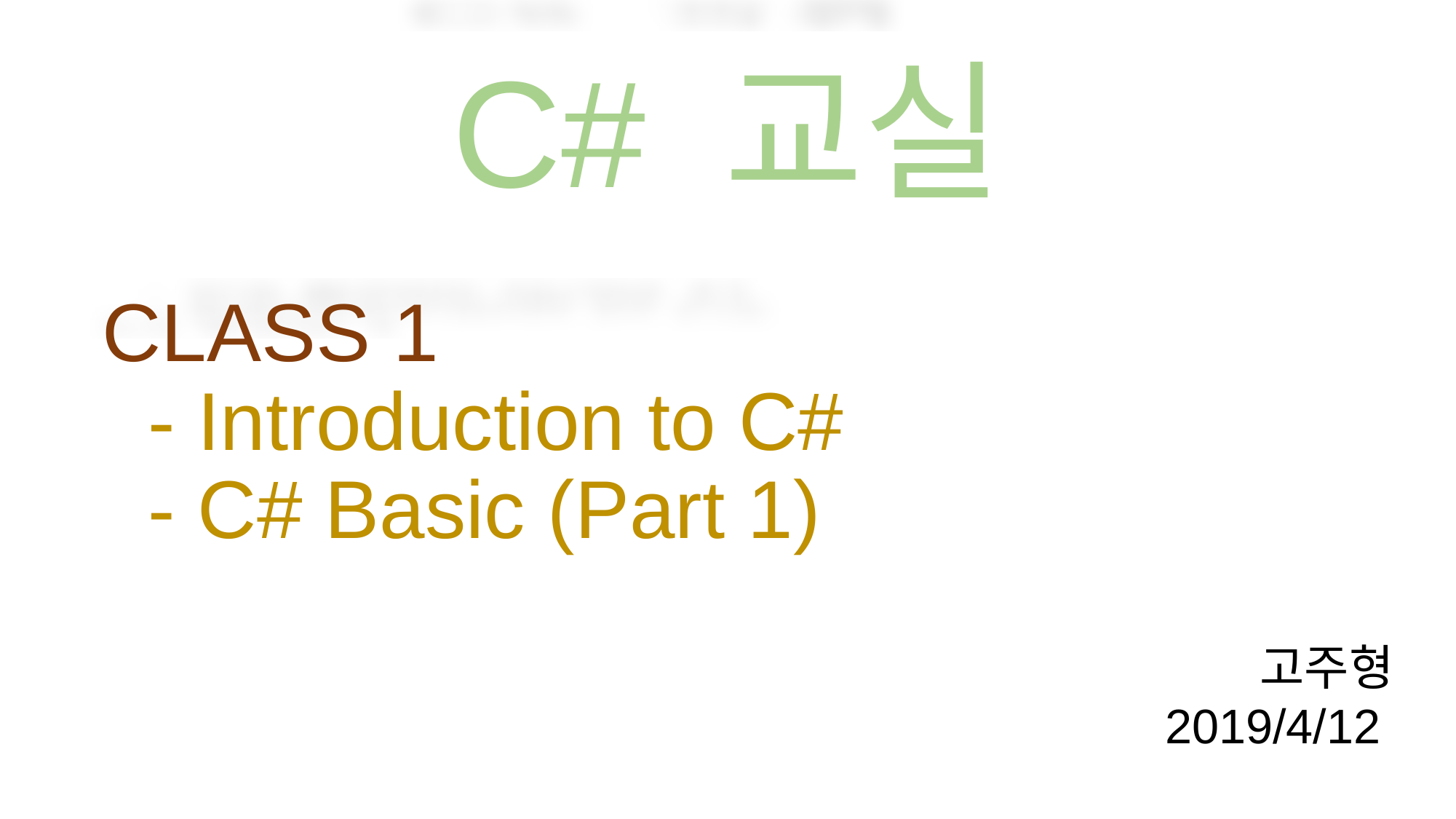

# C# 교실
CLASS 1
  - Introduction to C#
  - C# Basic (Part 1)
고주형
2019/4/12